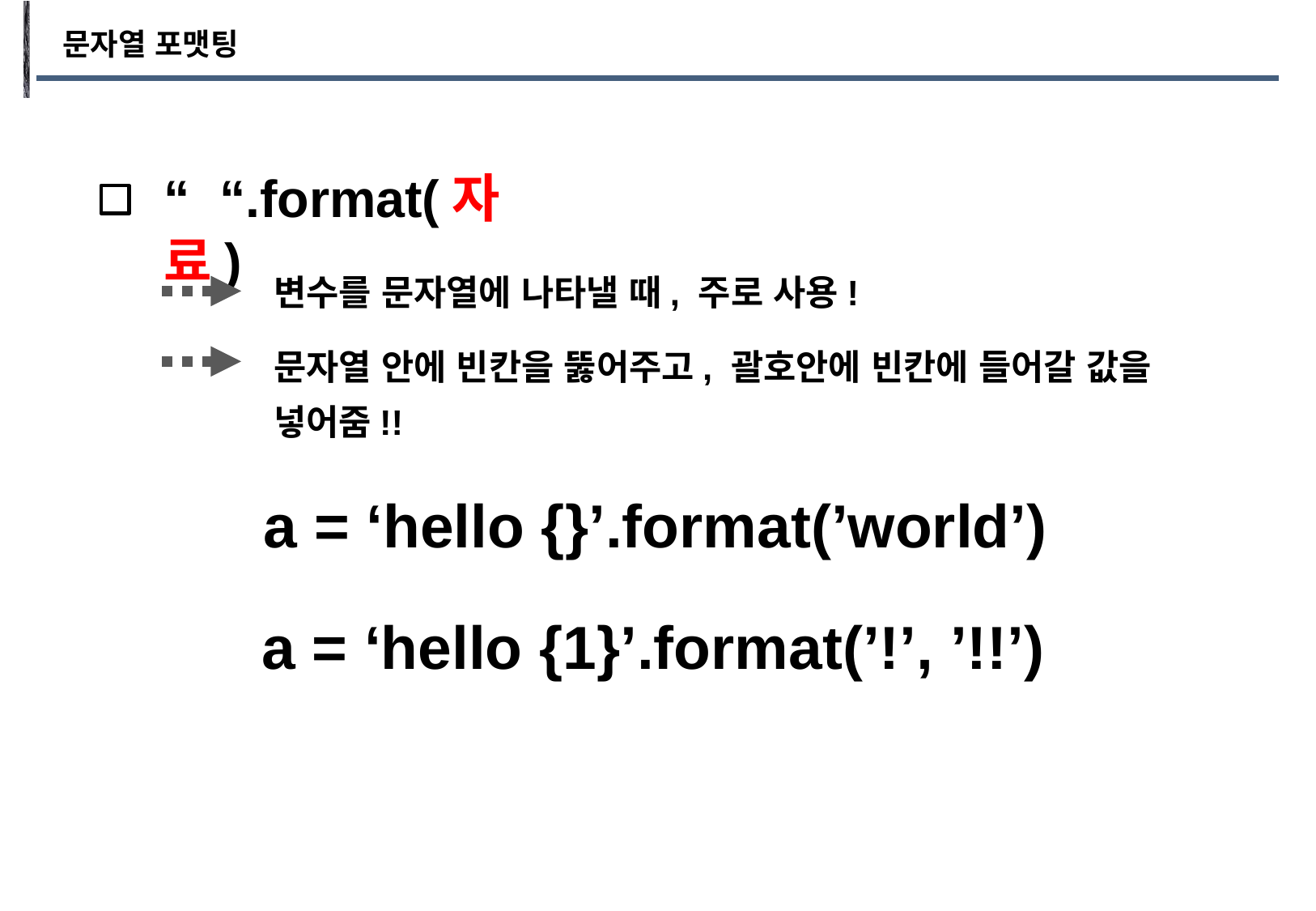

문자열 포맷팅

“  “.format(자료)

변수를 문자열에 나타낼 때, 주로 사용!
문자열 안에 빈칸을 뚫어주고, 괄호안에 빈칸에 들어갈 값을 넣어줌!!
a = ‘hello {}’.format(’world’)
a = ‘hello {1}’.format(’!’, ’!!’)